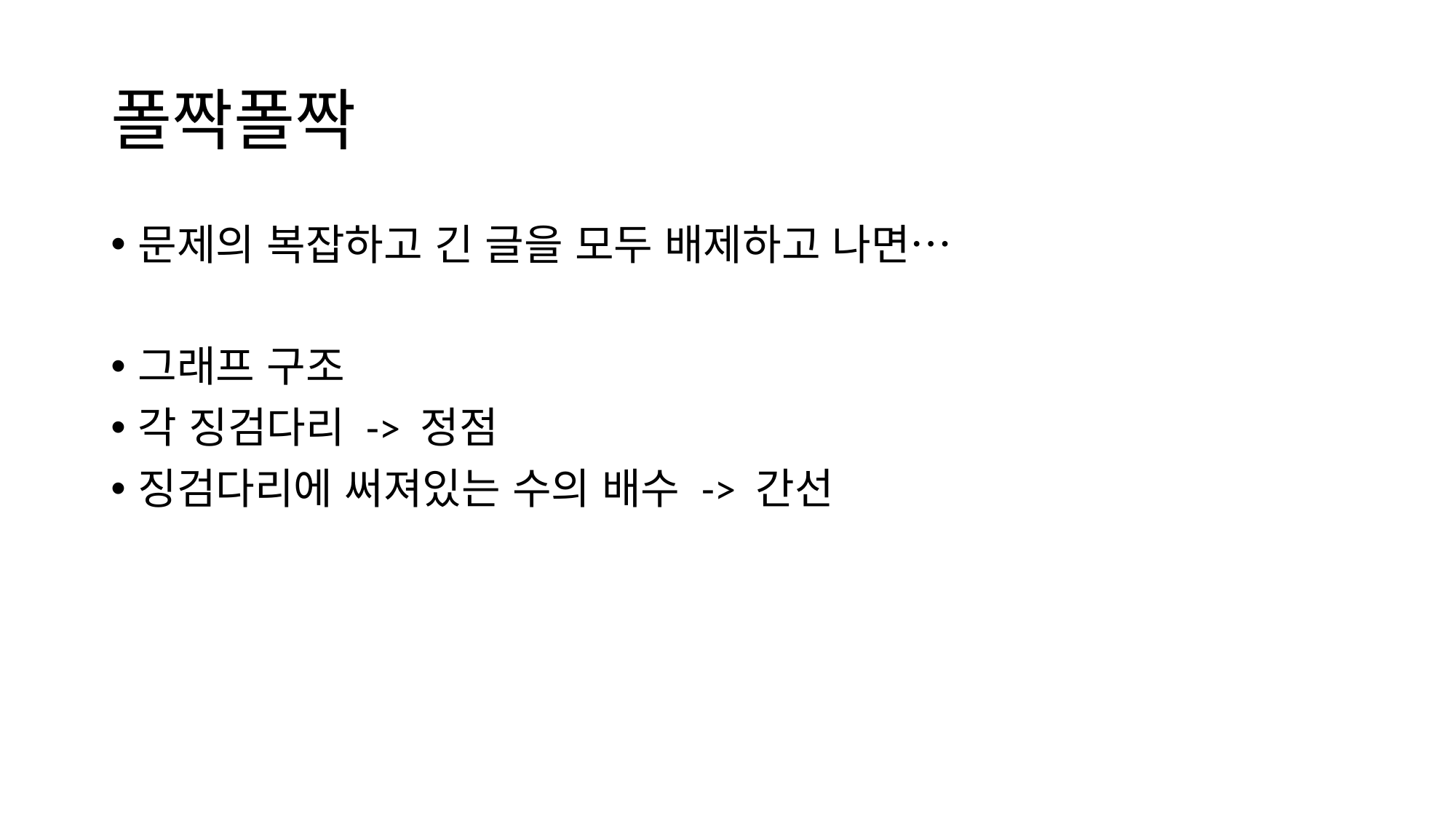

# 폴짝폴짝
문제의 복잡하고 긴 글을 모두 배제하고 나면…

그래프 구조
각 징검다리 -> 정점
징검다리에 써져있는 수의 배수 -> 간선